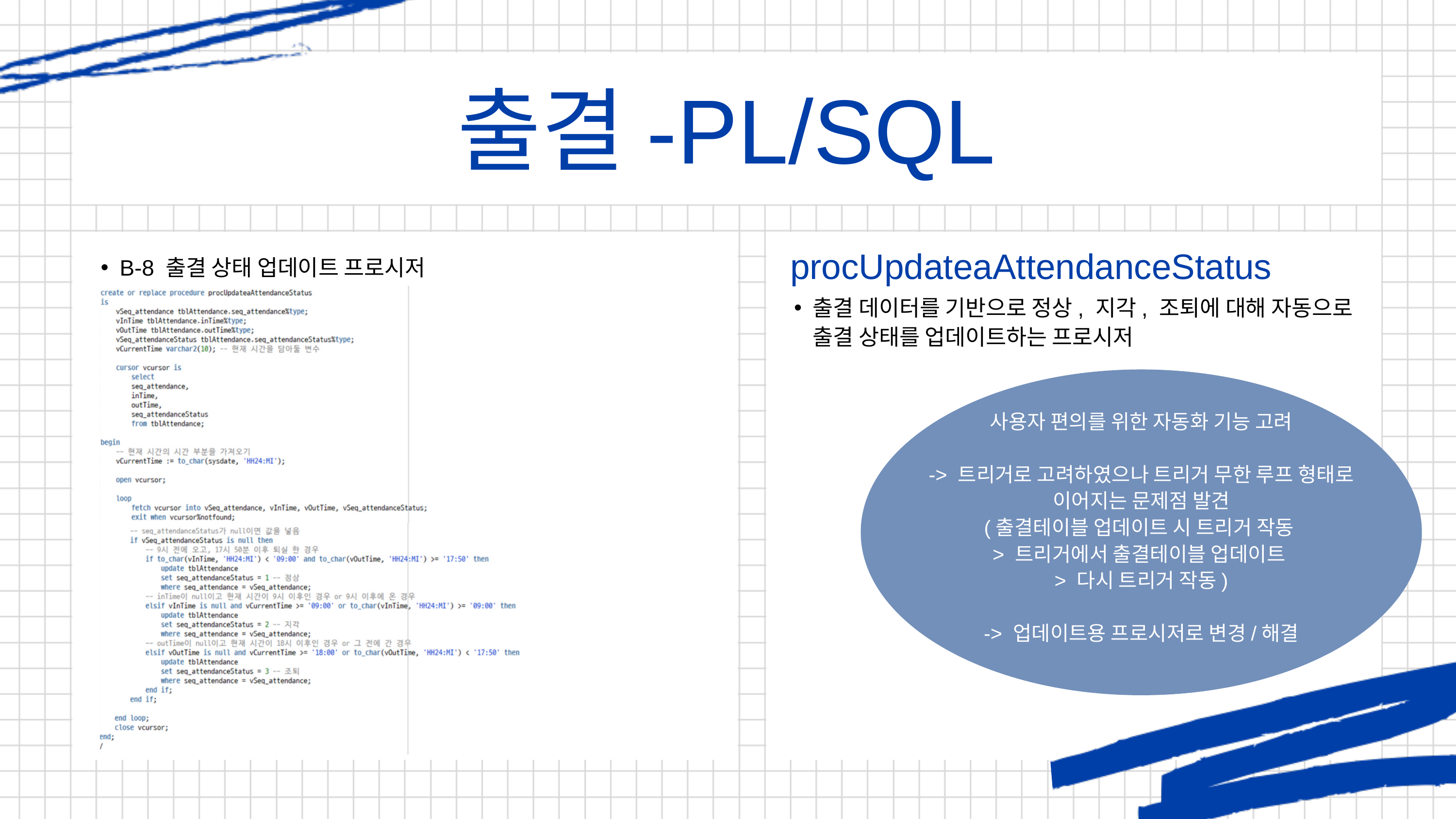

출결-PL/SQL

procUpdateaAttendanceStatus
B-5
B-8 출결 상태 업데이트 프로시저

출결 데이터를 기반으로 정상, 지각, 조퇴에 대해 자동으로 출결 상태를 업데이트하는 프로시저

사용자 편의를 위한 자동화 기능 고려

-> 트리거로 고려하였으나 트리거 무한 루프 형태로
이어지는 문제점 발견
(출결테이블 업데이트 시 트리거 작동
> 트리거에서 출결테이블 업데이트
> 다시 트리거 작동)

-> 업데이트용 프로시저로 변경/해결